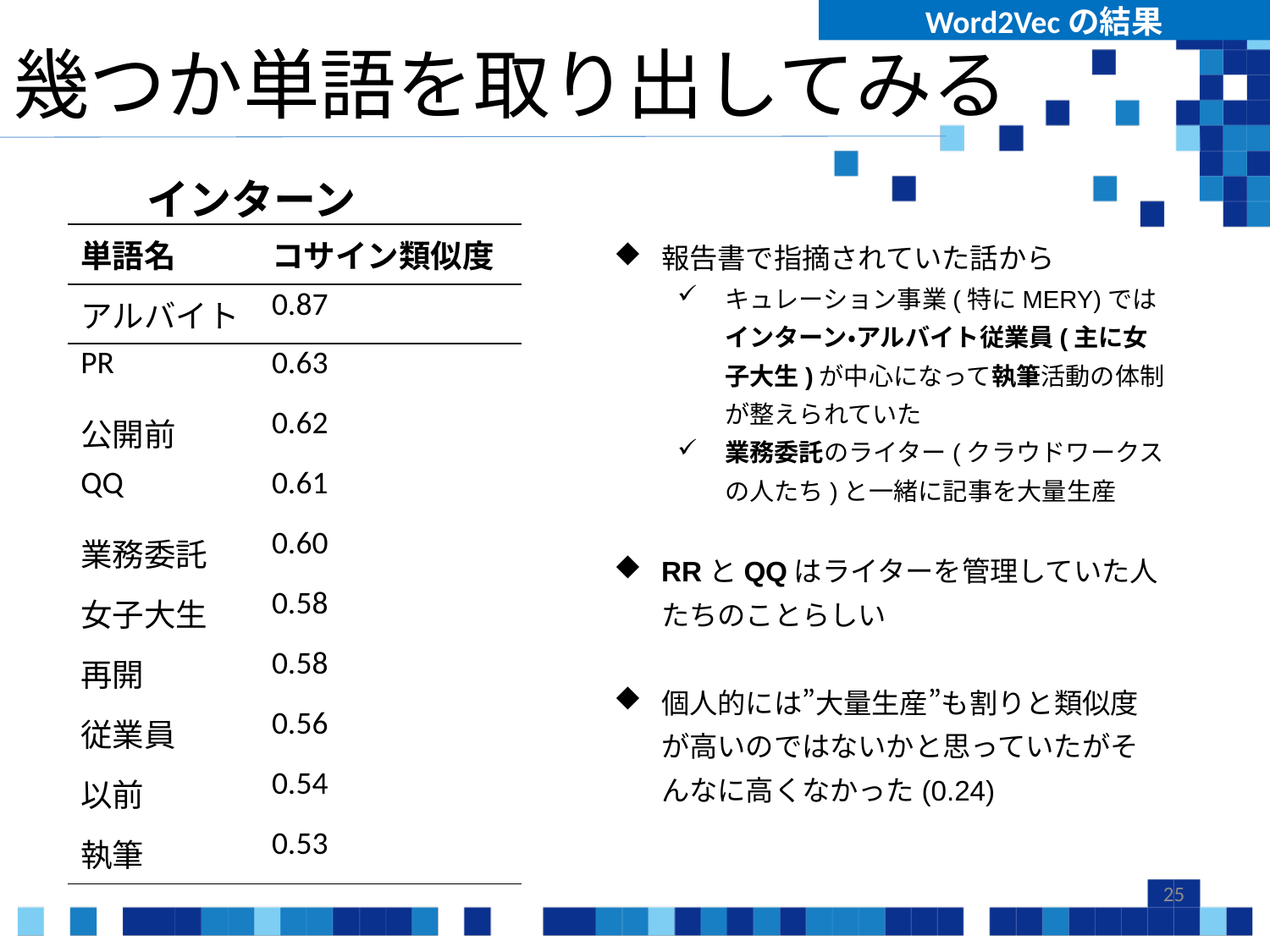

Word2Vecの結果
# 幾つか単語を取り出してみる
インターン
| 単語名 | コサイン類似度 |
| --- | --- |
| アルバイト | 0.87 |
| PR | 0.63 |
| 公開前 | 0.62 |
| QQ | 0.61 |
| 業務委託 | 0.60 |
| 女子大生 | 0.58 |
| 再開 | 0.58 |
| 従業員 | 0.56 |
| 以前 | 0.54 |
| 執筆 | 0.53 |
報告書で指摘されていた話から
キュレーション事業(特にMERY)ではインターン・アルバイト従業員(主に女子大生)が中心になって執筆活動の体制が整えられていた
業務委託のライター(クラウドワークスの人たち)と一緒に記事を大量生産

RRとQQはライターを管理していた人たちのことらしい

個人的には”大量生産”も割りと類似度が高いのではないかと思っていたがそんなに高くなかった(0.24)